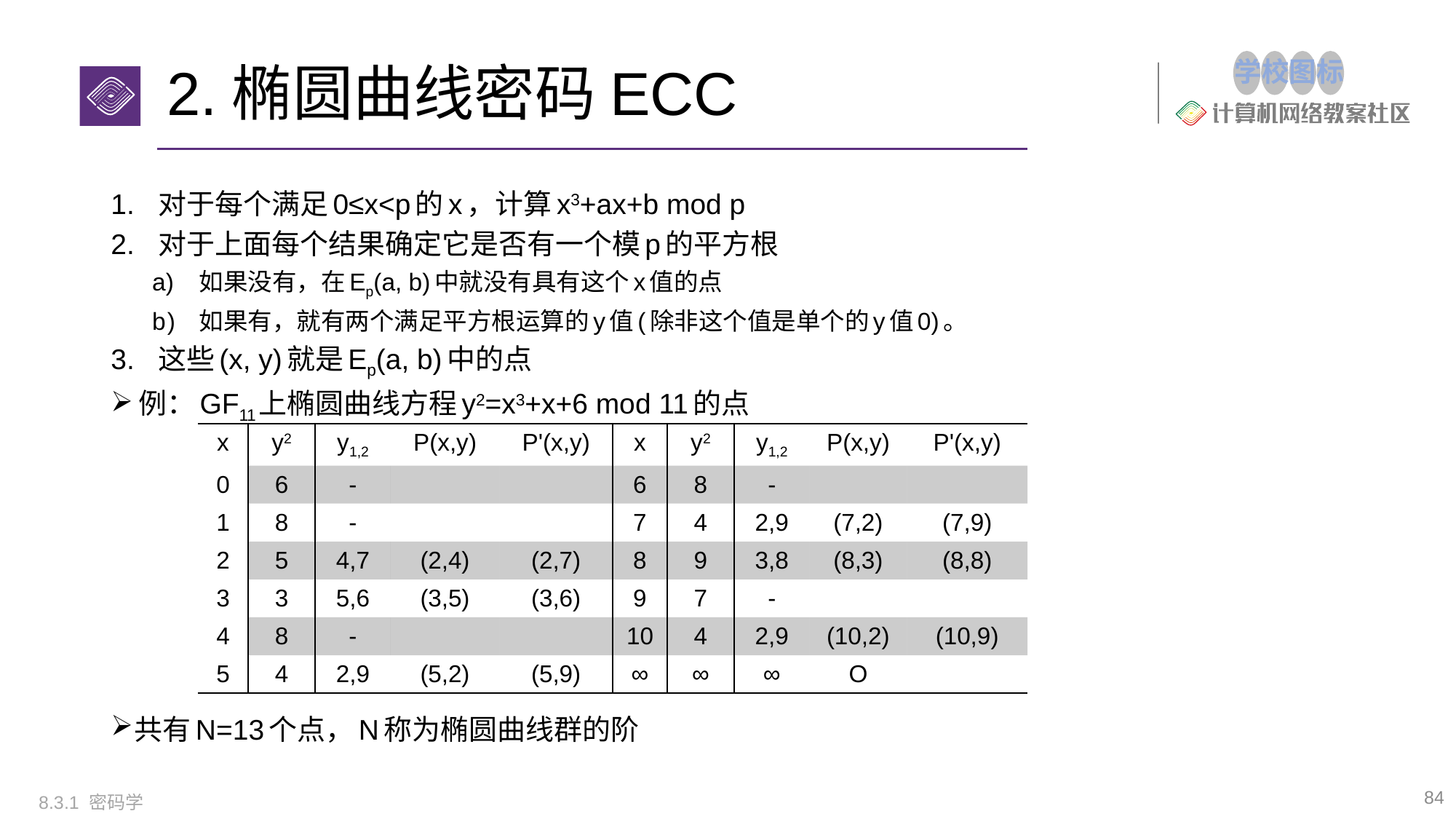

# 2.椭圆曲线密码ECC
对于每个满足0≤x<p的x，计算x3+ax+b mod p
对于上面每个结果确定它是否有一个模p的平方根
如果没有，在Ep(a, b)中就没有具有这个x值的点
如果有，就有两个满足平方根运算的y值(除非这个值是单个的y值0)。
这些(x, y)就是Ep(a, b)中的点
例：GF11上椭圆曲线方程y2=x3+x+6 mod 11的点

共有N=13个点，N称为椭圆曲线群的阶

| x | y2 | y1,2 | P(x,y) | P'(x,y) | x | y2 | y1,2 | P(x,y) | P'(x,y) |
| --- | --- | --- | --- | --- | --- | --- | --- | --- | --- |
| 0 | 6 | - |  |  | 6 | 8 | - |  |  |
| 1 | 8 | - |  |  | 7 | 4 | 2,9 | (7,2) | (7,9) |
| 2 | 5 | 4,7 | (2,4) | (2,7) | 8 | 9 | 3,8 | (8,3) | (8,8) |
| 3 | 3 | 5,6 | (3,5) | (3,6) | 9 | 7 | - |  |  |
| 4 | 8 | - |  |  | 10 | 4 | 2,9 | (10,2) | (10,9) |
| 5 | 4 | 2,9 | (5,2) | (5,9) | ∞ | ∞ | ∞ | O |  |
84
8.3.1 密码学